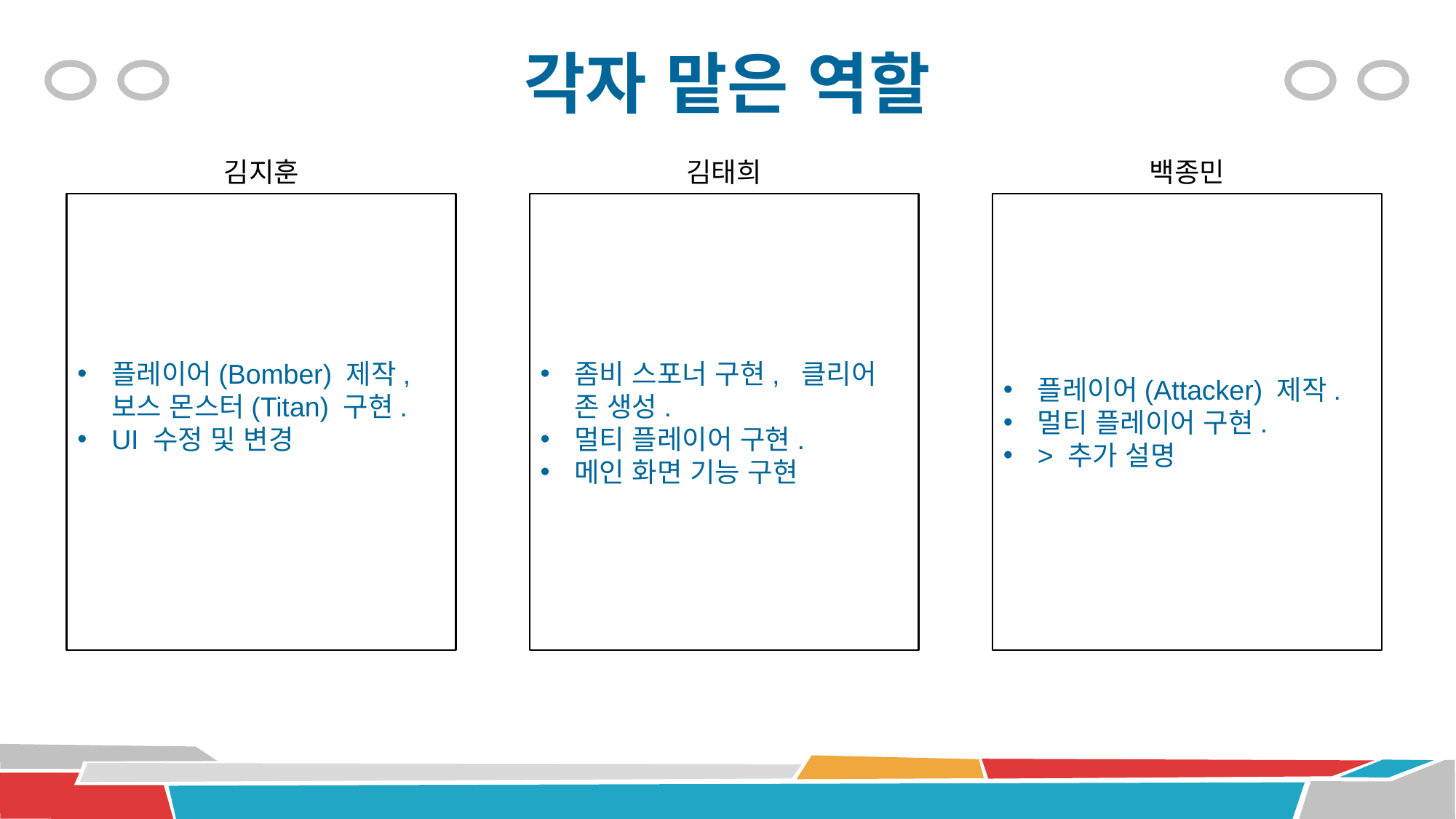

# 각자 맡은 역할
김지훈
김태희
백종민
플레이어(Bomber) 제작, 보스 몬스터(Titan) 구현.
UI 수정 및 변경

좀비 스포너 구현,  클리어 존 생성.
멀티 플레이어 구현.
메인 화면 기능 구현
플레이어(Attacker) 제작.
멀티 플레이어 구현.
> 추가 설명